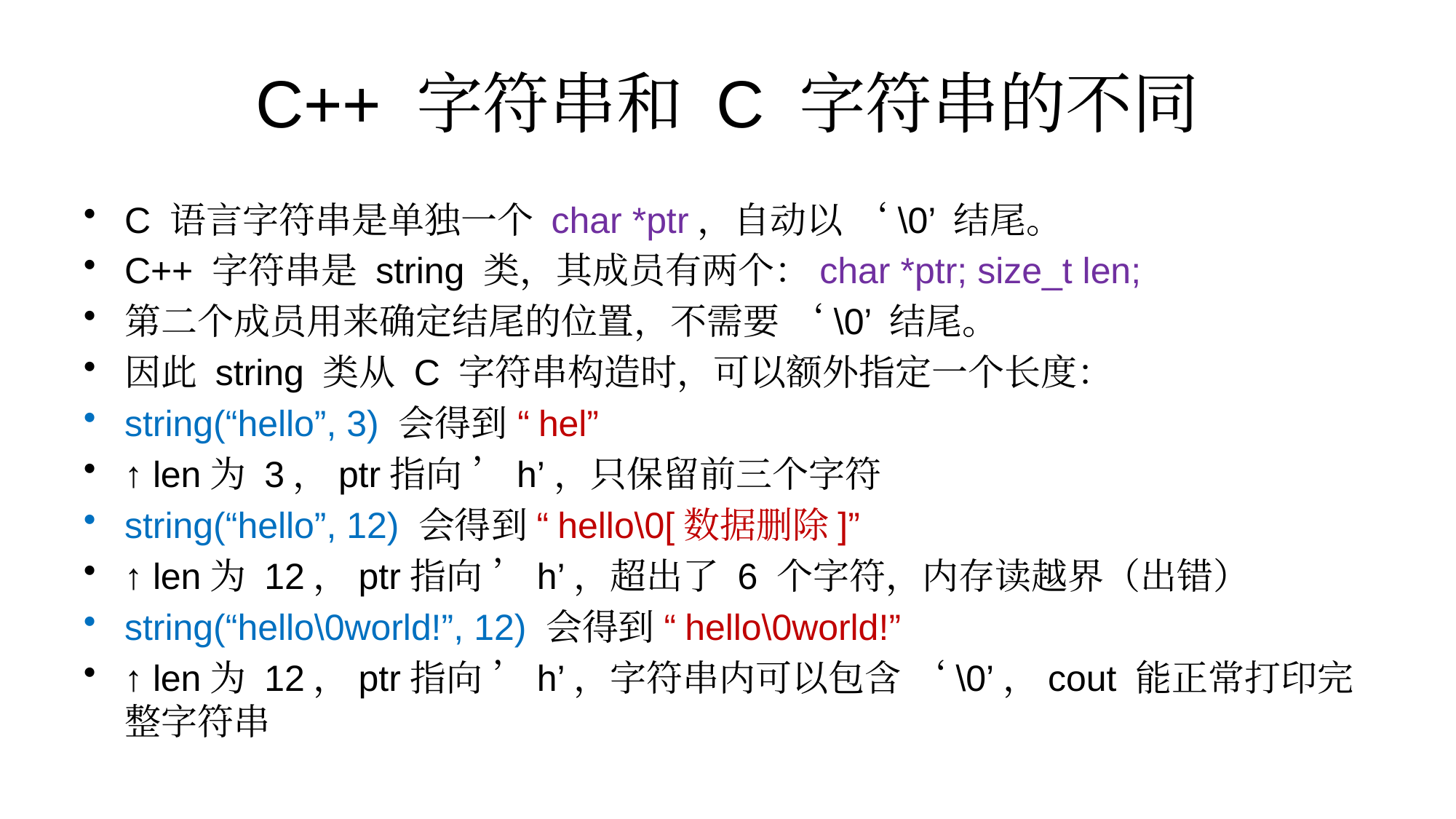

# C++ 字符串和 C 字符串的不同
C 语言字符串是单独一个 char *ptr，自动以 ‘\0’ 结尾。
C++ 字符串是 string 类，其成员有两个：char *ptr; size_t len;
第二个成员用来确定结尾的位置，不需要 ‘\0’ 结尾。
因此 string 类从 C 字符串构造时，可以额外指定一个长度：
string(“hello”, 3) 会得到 “hel”
↑ len为 3，ptr指向 ’h’，只保留前三个字符
string(“hello”, 12) 会得到 “hello\0[数据删除]”
↑ len为 12，ptr指向 ’h’，超出了 6 个字符，内存读越界（出错）
string(“hello\0world!”, 12) 会得到 “hello\0world!”
↑ len为 12，ptr指向 ’h’，字符串内可以包含 ‘\0’，cout 能正常打印完整字符串